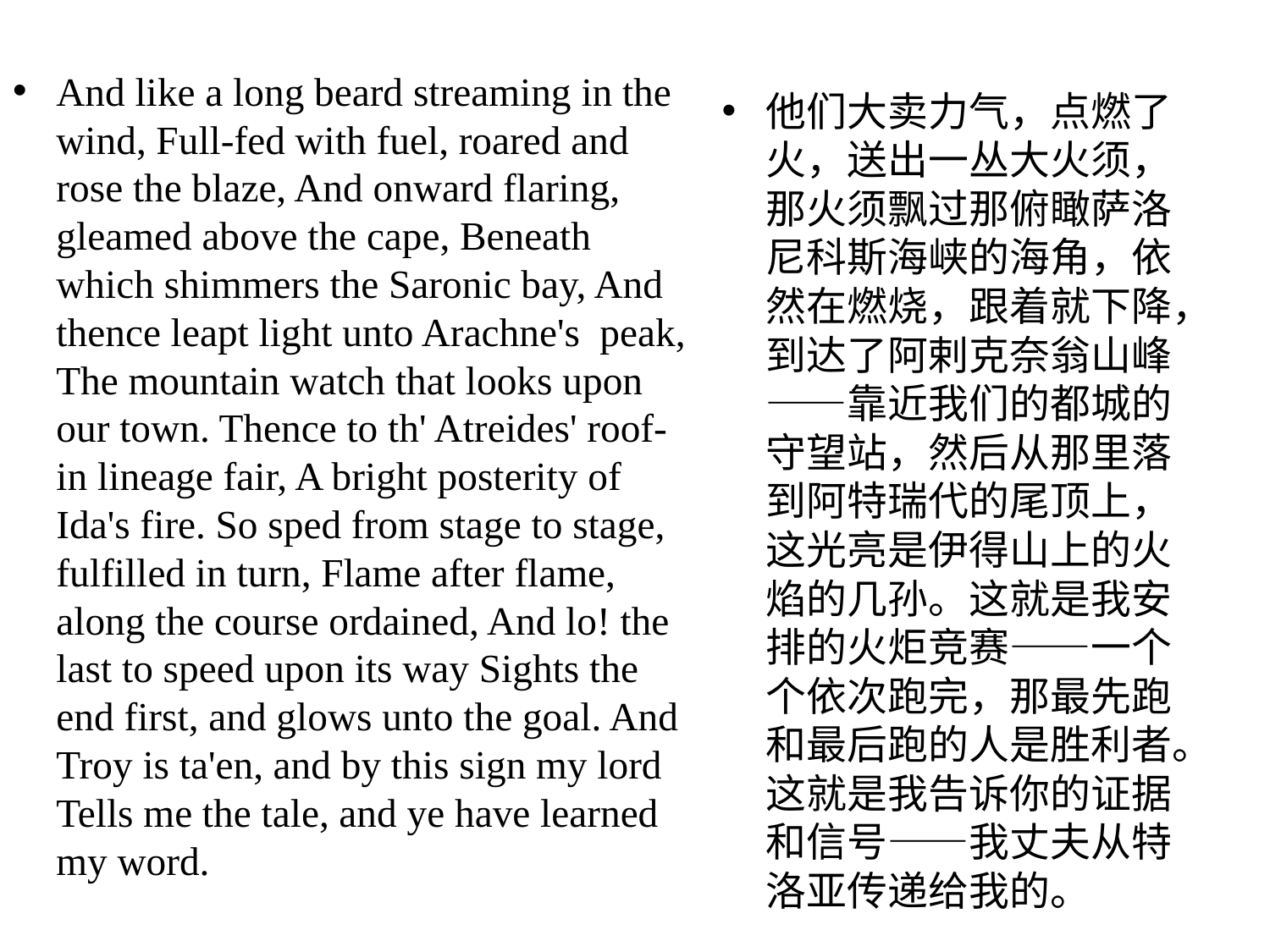

And like a long beard streaming in the wind, Full-fed with fuel, roared and rose the blaze, And onward flaring, gleamed above the cape, Beneath which shimmers the Saronic bay, And thence leapt light unto Arachne's  peak, The mountain watch that looks upon our town. Thence to th' Atreides' roof-in lineage fair, A bright posterity of Ida's fire. So sped from stage to stage, fulfilled in turn, Flame after flame, along the course ordained, And lo! the last to speed upon its way Sights the end first, and glows unto the goal. And Troy is ta'en, and by this sign my lord Tells me the tale, and ye have learned my word.
他们大卖力气，点燃了火，送出一丛大火须，那火须飘过那俯瞰萨洛尼科斯海峡的海角，依然在燃烧，跟着就下降，到达了阿剌克奈翁山峰——靠近我们的都城的守望站，然后从那里落到阿特瑞代的尾顶上，这光亮是伊得山上的火焰的几孙。这就是我安排的火炬竞赛——一个个依次跑完，那最先跑和最后跑的人是胜利者。这就是我告诉你的证据和信号——我丈夫从特洛亚传递给我的。